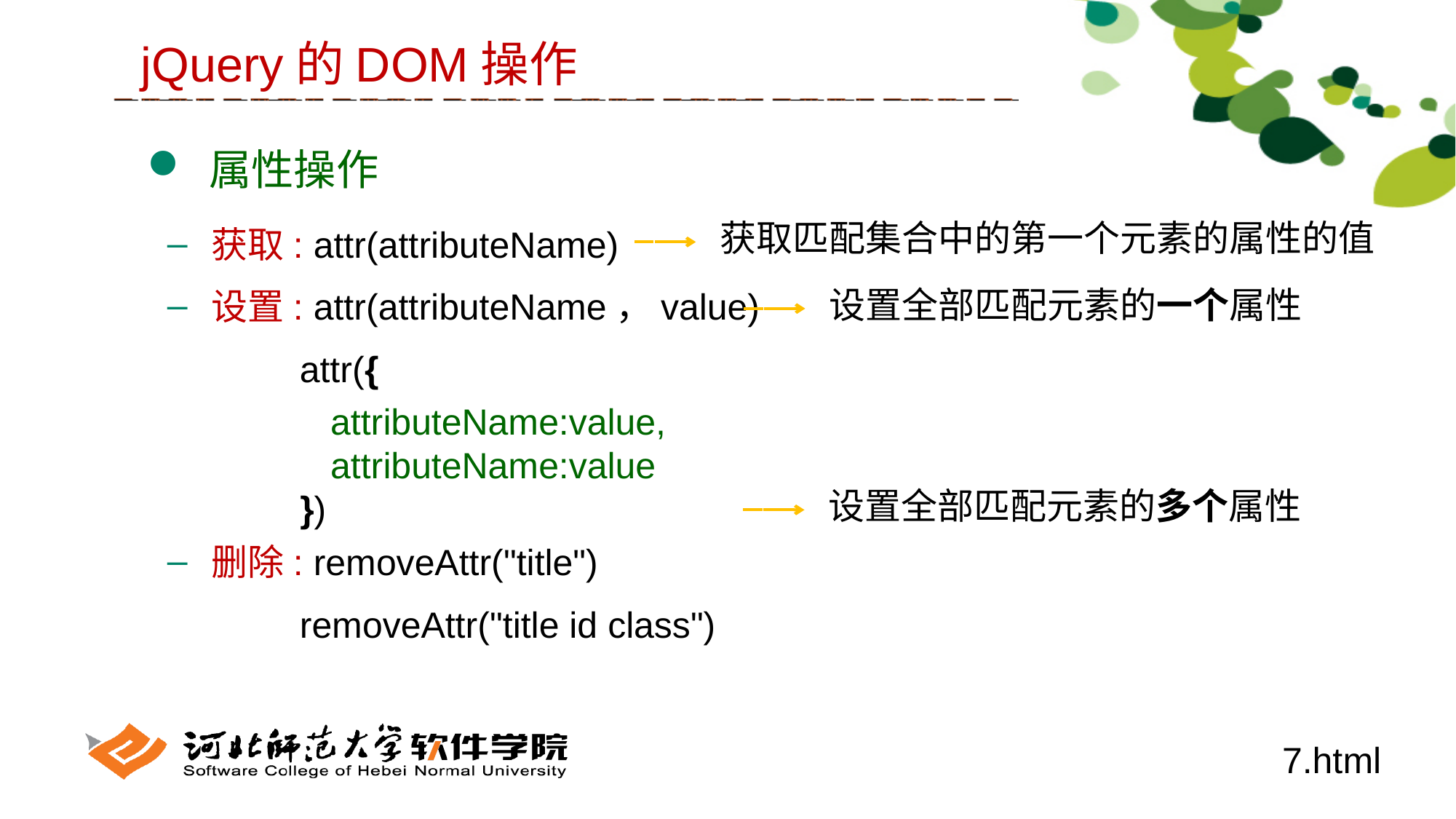

jQuery的DOM操作
 属性操作
 获取: attr(attributeName)
 设置: attr(attributeName，value)
             attr({
                  attributeName:value,
                  attributeName:value
               })
 删除: removeAttr("title")
             removeAttr("title id class")

获取匹配集合中的第一个元素的属性的值
设置全部匹配元素的一个属性
设置全部匹配元素的多个属性
7.html